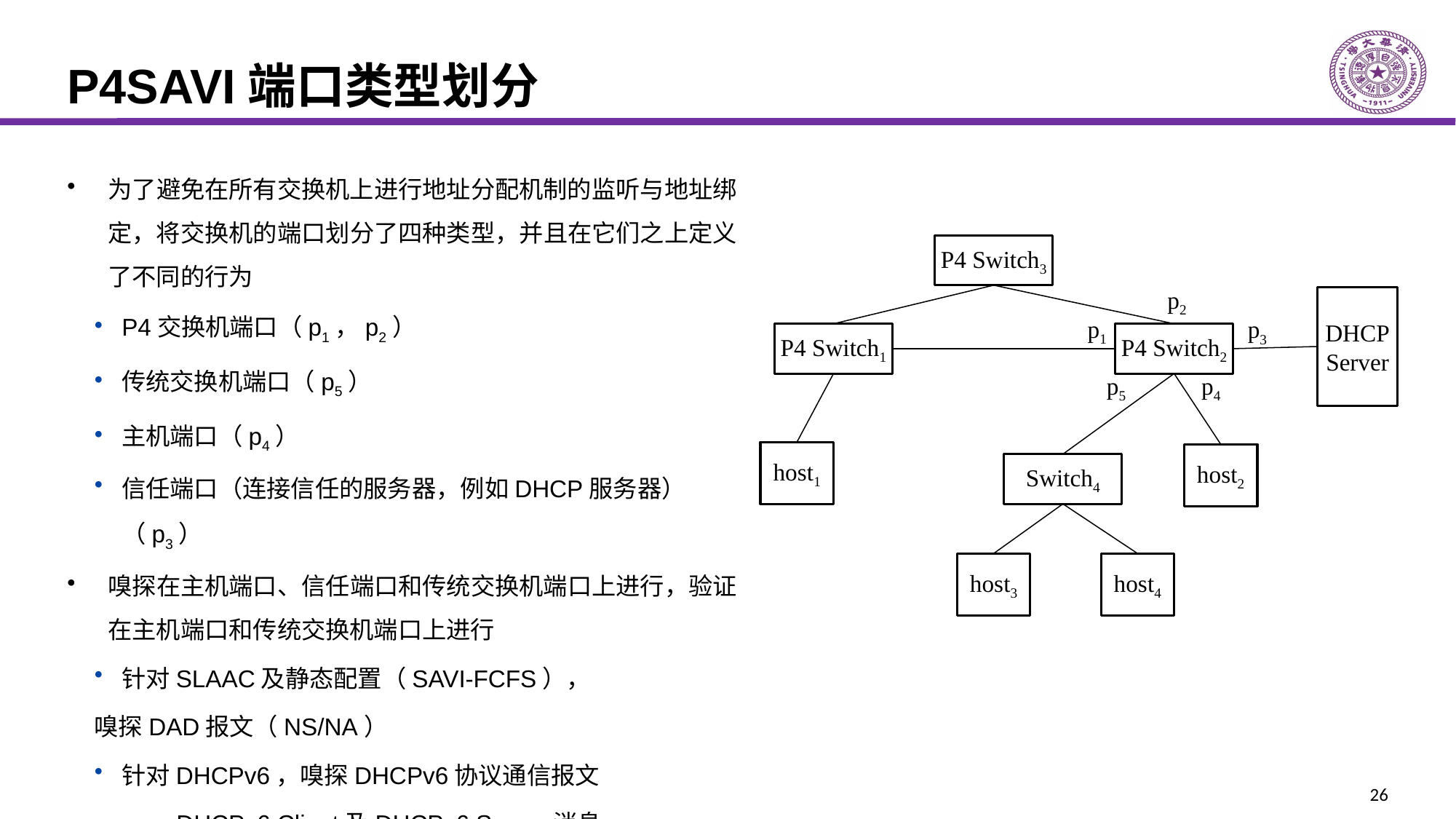

# P4SAVI端口类型划分
为了避免在所有交换机上进行地址分配机制的监听与地址绑定，将交换机的端口划分了四种类型，并且在它们之上定义了不同的行为
P4交换机端口（p1，p2）
传统交换机端口（p5）
主机端口（p4）
信任端口（连接信任的服务器，例如DHCP服务器）（p3）
嗅探在主机端口、信任端口和传统交换机端口上进行，验证在主机端口和传统交换机端口上进行
针对SLAAC及静态配置（SAVI-FCFS），
嗅探DAD报文（NS/NA）
针对DHCPv6，嗅探DHCPv6协议通信报文
DHCPv6 Client及DHCPv6 Server消息

P4 Switch3
p2
DHCP
Server
p1
p3
P4 Switch1
P4 Switch2
p5
p4
host1
host2
Switch4
host3
host4